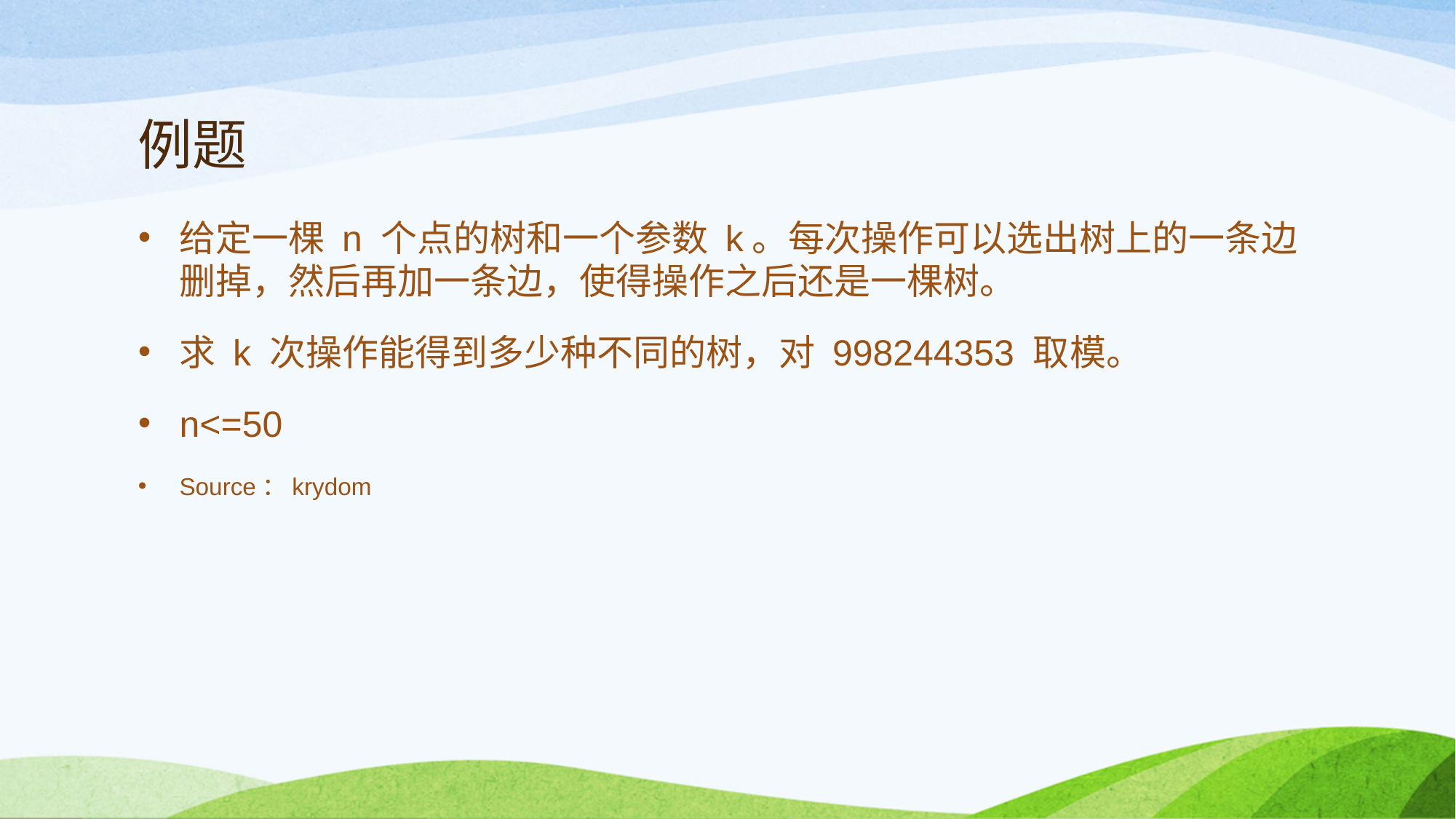

# 例题
给定一棵 n 个点的树和一个参数 k。每次操作可以选出树上的一条边删掉，然后再加一条边，使得操作之后还是一棵树。
求 k 次操作能得到多少种不同的树，对 998244353 取模。
n<=50
Source：krydom